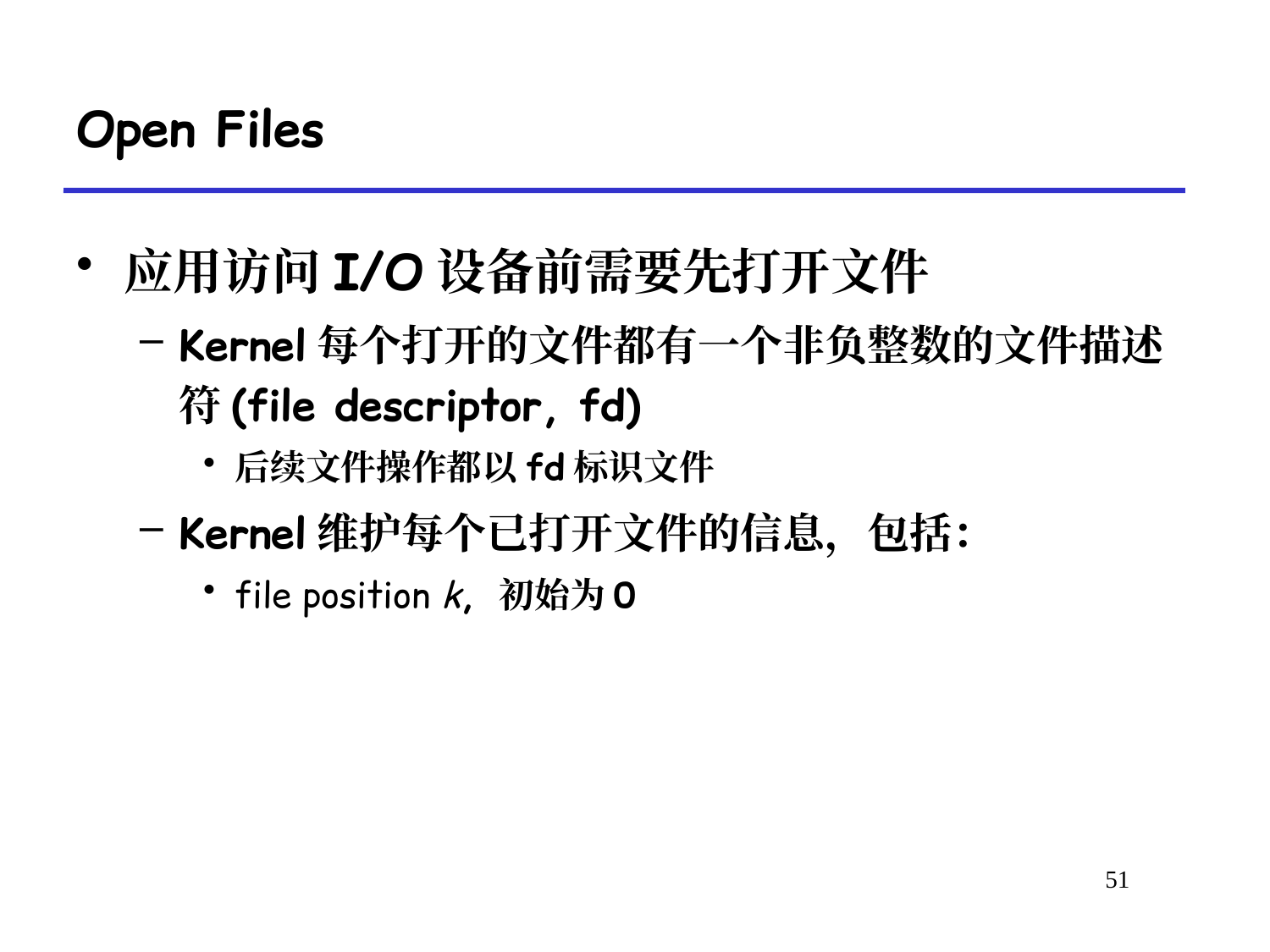

Open Files
应用访问I/O设备前需要先打开文件
Kernel每个打开的文件都有一个非负整数的文件描述符(file descriptor, fd)
后续文件操作都以fd标识文件
Kernel维护每个已打开文件的信息，包括：
file position k, 初始为0
# 51